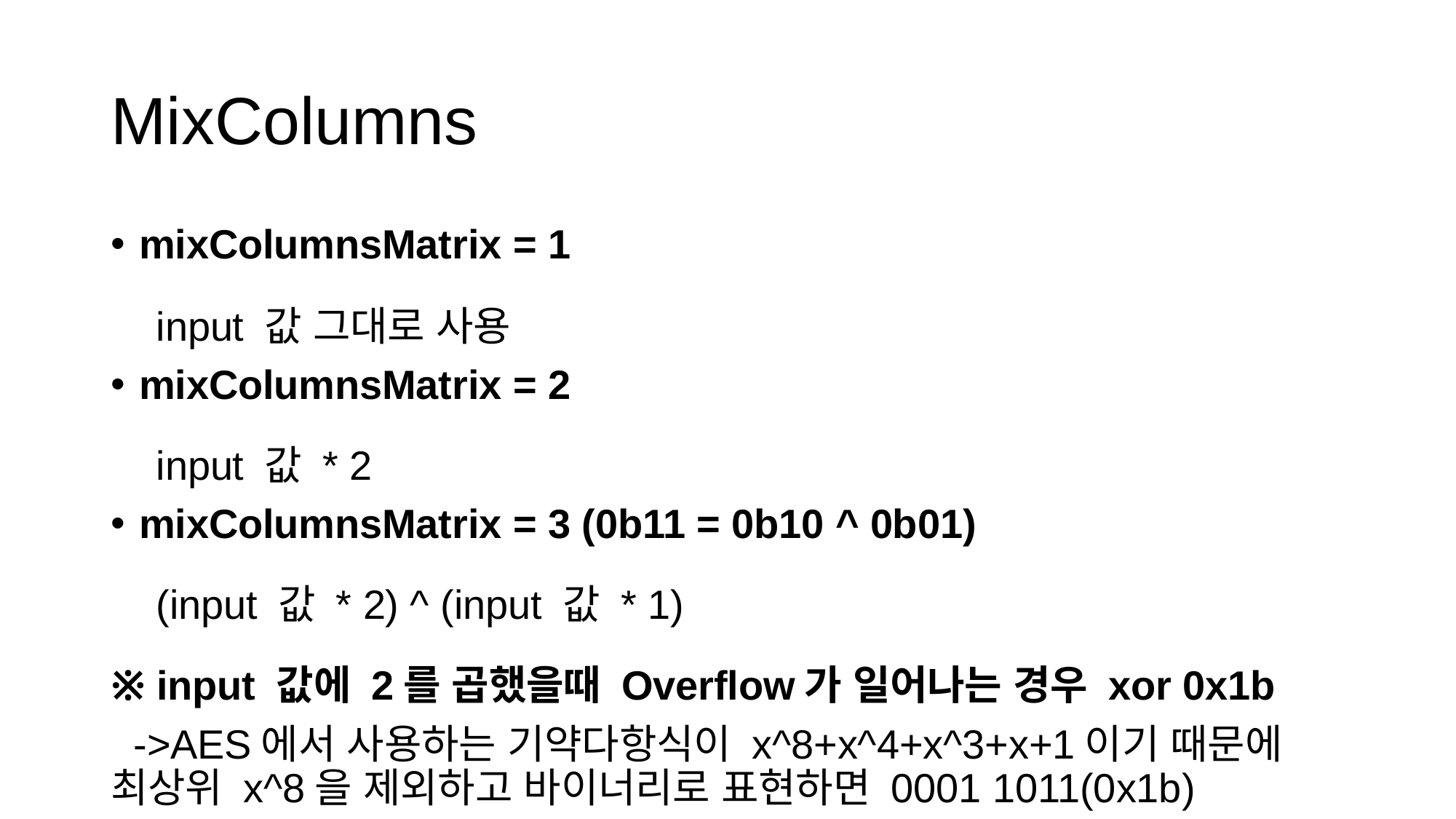

# MixColumns
mixColumnsMatrix = 1

    input 값 그대로 사용
mixColumnsMatrix = 2

    input 값 * 2
mixColumnsMatrix = 3 (0b11 = 0b10 ^ 0b01)

    (input 값 * 2) ^ (input 값 * 1)

※ input 값에 2를 곱했을때 Overflow가 일어나는 경우 xor 0x1b
  ->AES에서 사용하는 기약다항식이 x^8+x^4+x^3+x+1이기 때문에 최상위 x^8을 제외하고 바이너리로 표현하면 0001 1011(0x1b)